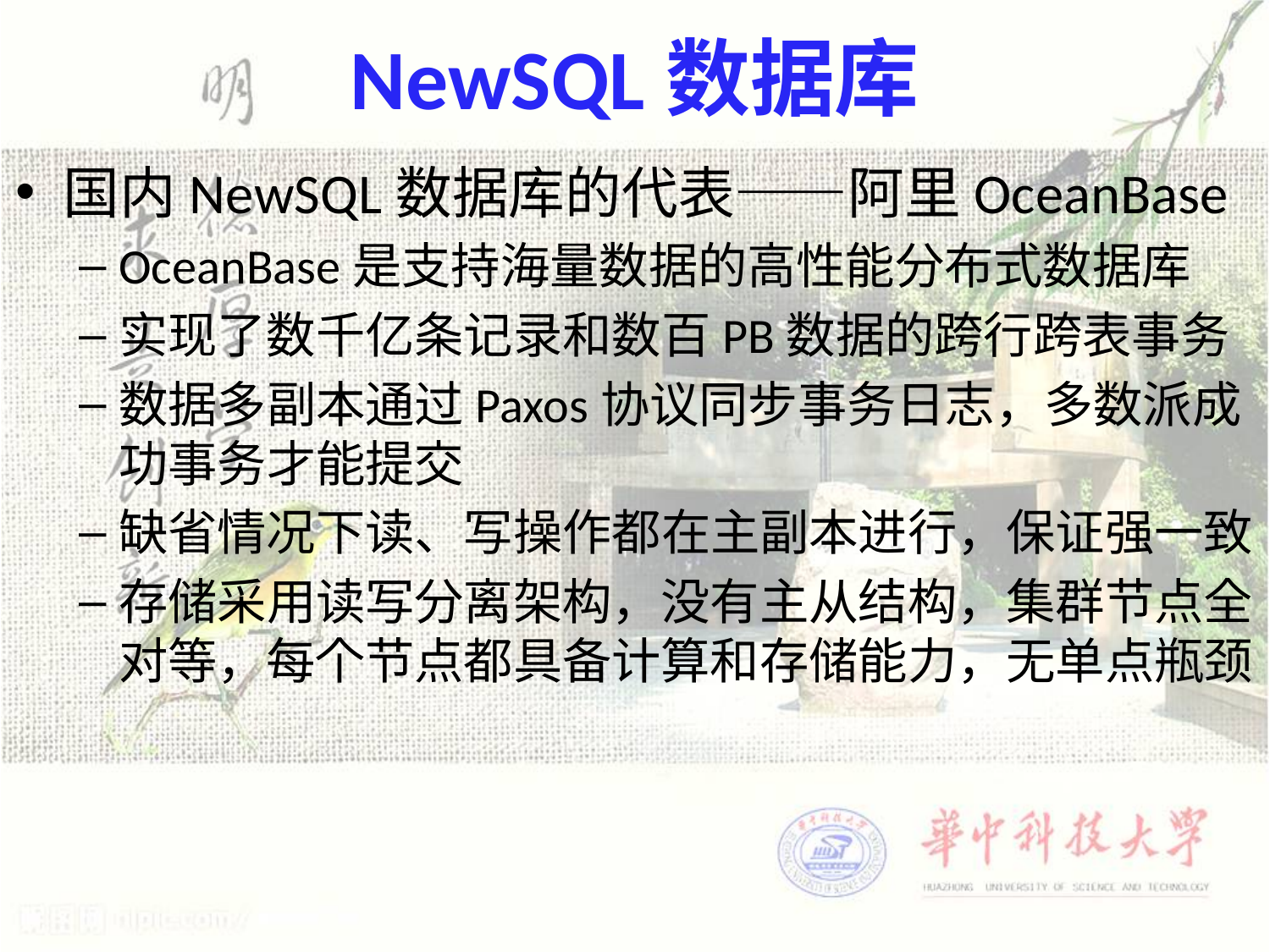

# NewSQL数据库

国内NewSQL数据库的代表——阿里OceanBase
OceanBase是支持海量数据的高性能分布式数据库
实现了数千亿条记录和数百PB数据的跨行跨表事务
数据多副本通过Paxos协议同步事务日志，多数派成功事务才能提交
缺省情况下读、写操作都在主副本进行，保证强一致
存储采用读写分离架构，没有主从结构，集群节点全对等，每个节点都具备计算和存储能力，无单点瓶颈